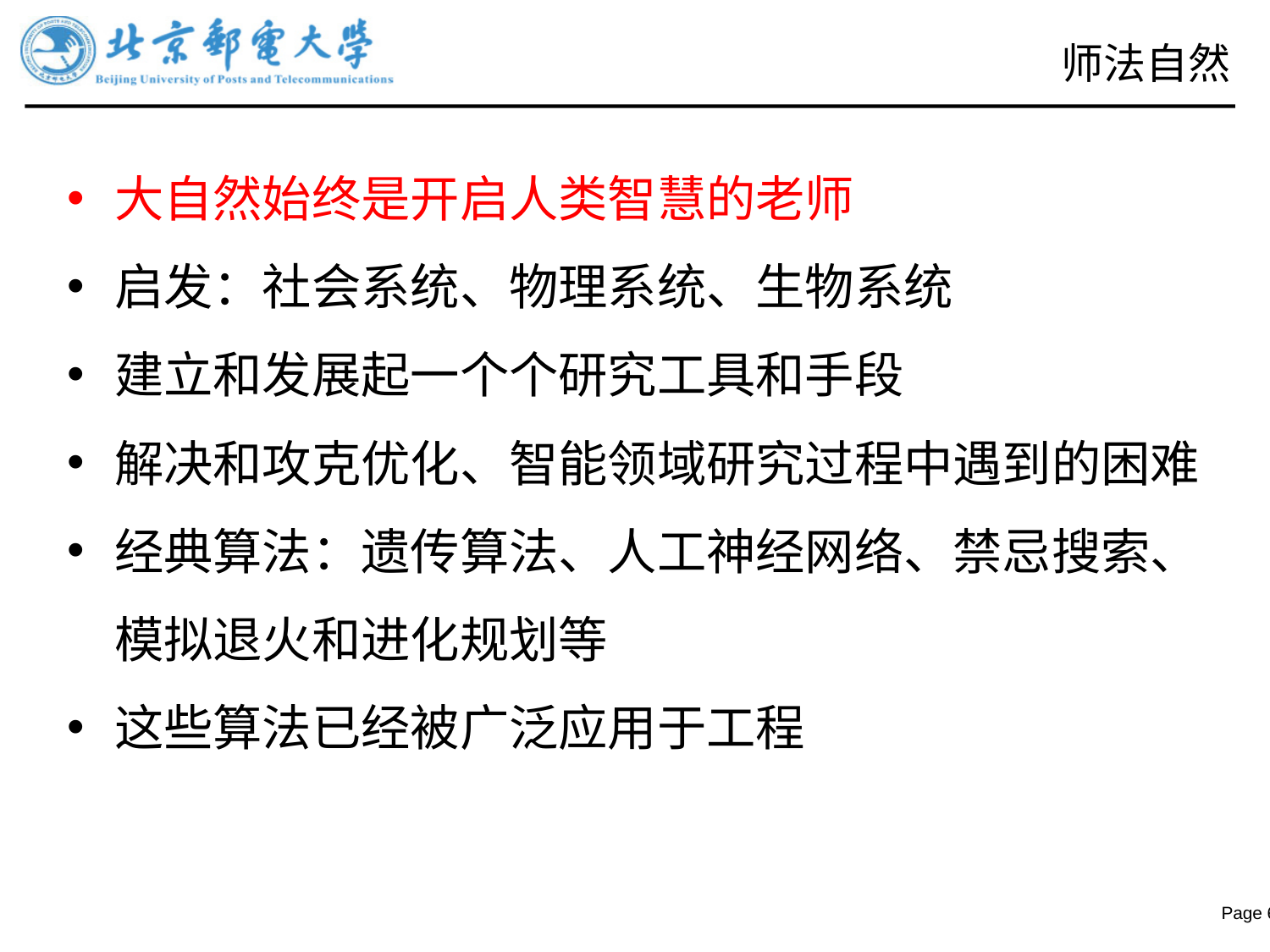

# 师法自然
大自然始终是开启人类智慧的老师
启发：社会系统、物理系统、生物系统
建立和发展起一个个研究工具和手段
解决和攻克优化、智能领域研究过程中遇到的困难
经典算法：遗传算法、人工神经网络、禁忌搜索、模拟退火和进化规划等
这些算法已经被广泛应用于工程